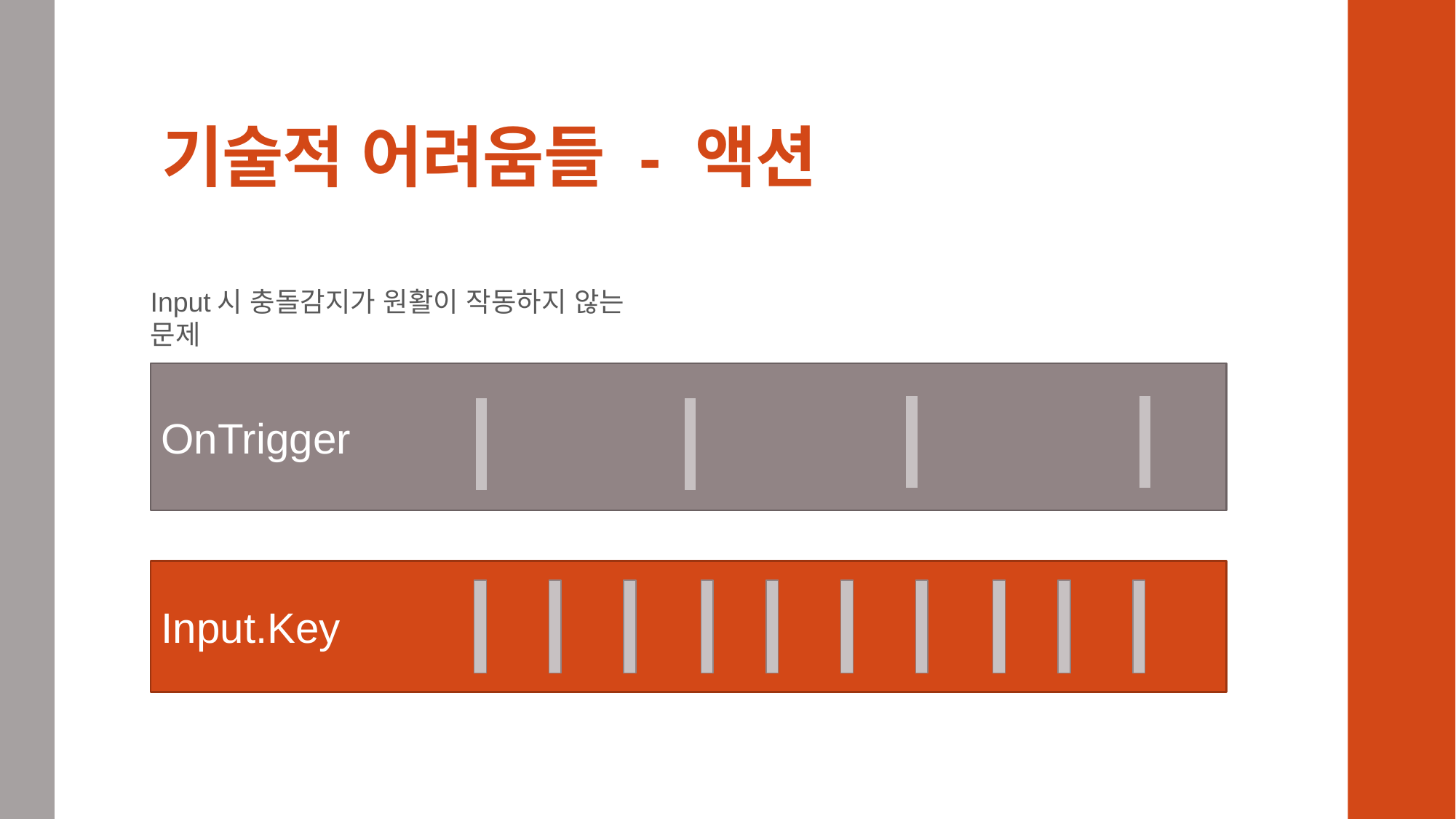

# 기술적 어려움들 - 액션
Input시 충돌감지가 원활이 작동하지 않는 문제
OnTrigger

Input.Key